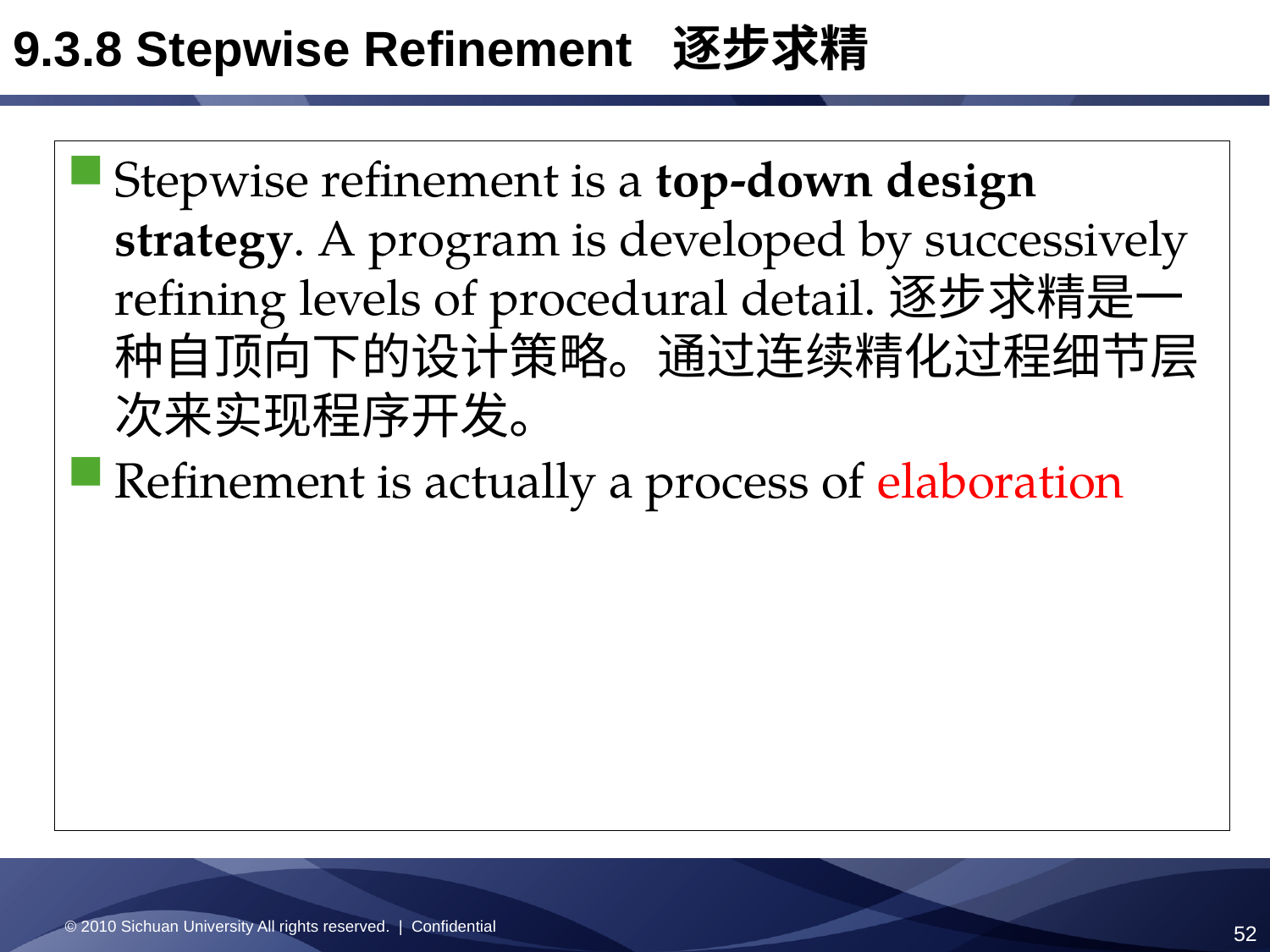

# 9.3.8 Stepwise Refinement  逐步求精
Stepwise refinement is a top-down design strategy. A program is developed by successively refining levels of procedural detail.逐步求精是一种自顶向下的设计策略。通过连续精化过程细节层次来实现程序开发。
Refinement is actually a process of elaboration

© 2010 Sichuan University All rights reserved.  |  Confidential
52